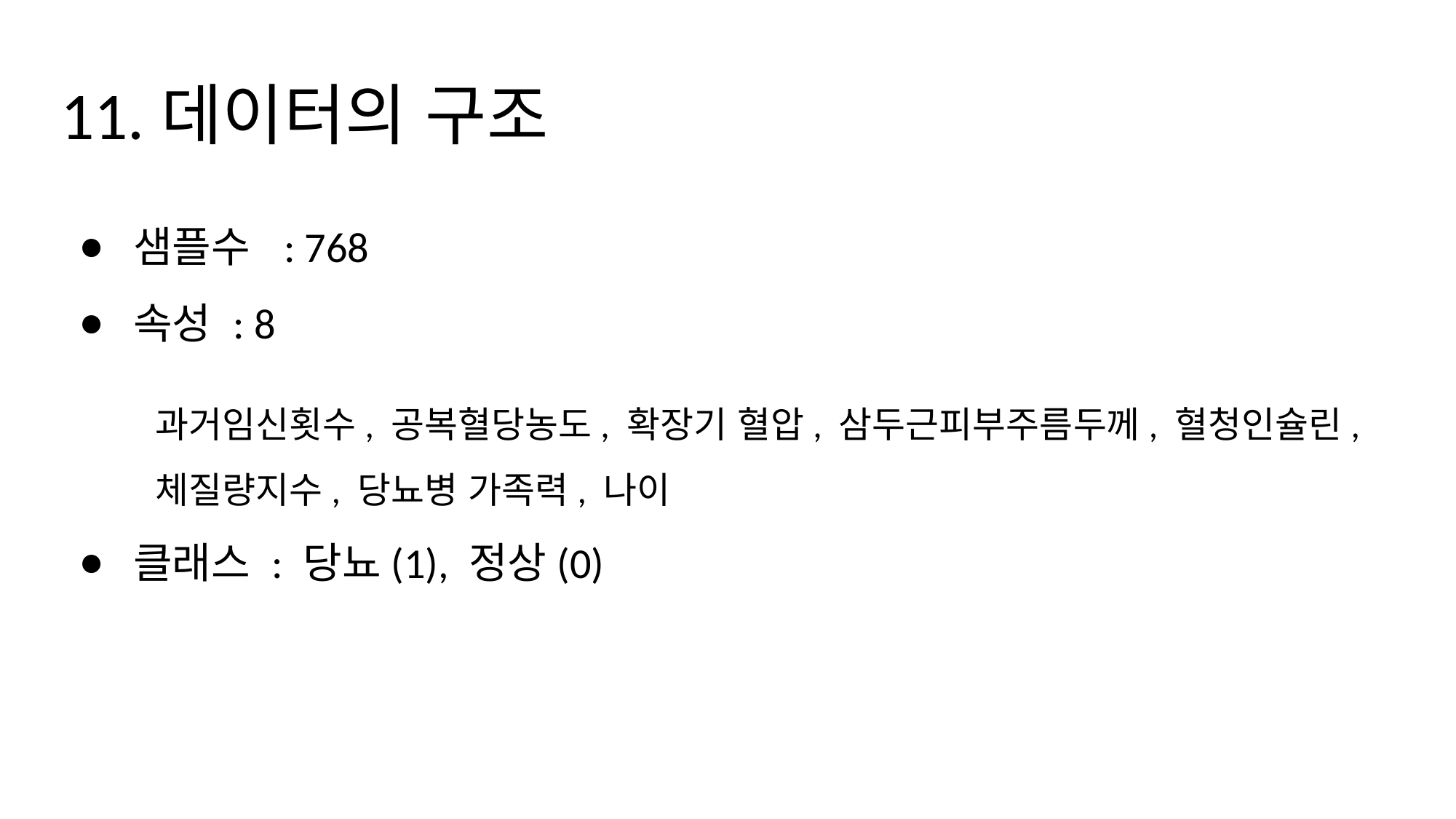

# 11.데이터의 구조
샘플수  : 768
속성 : 8
과거임신횟수, 공복혈당농도, 확장기 혈압, 삼두근피부주름두께, 혈청인슐린, 체질량지수, 당뇨병 가족력, 나이
클래스 : 당뇨(1), 정상(0)